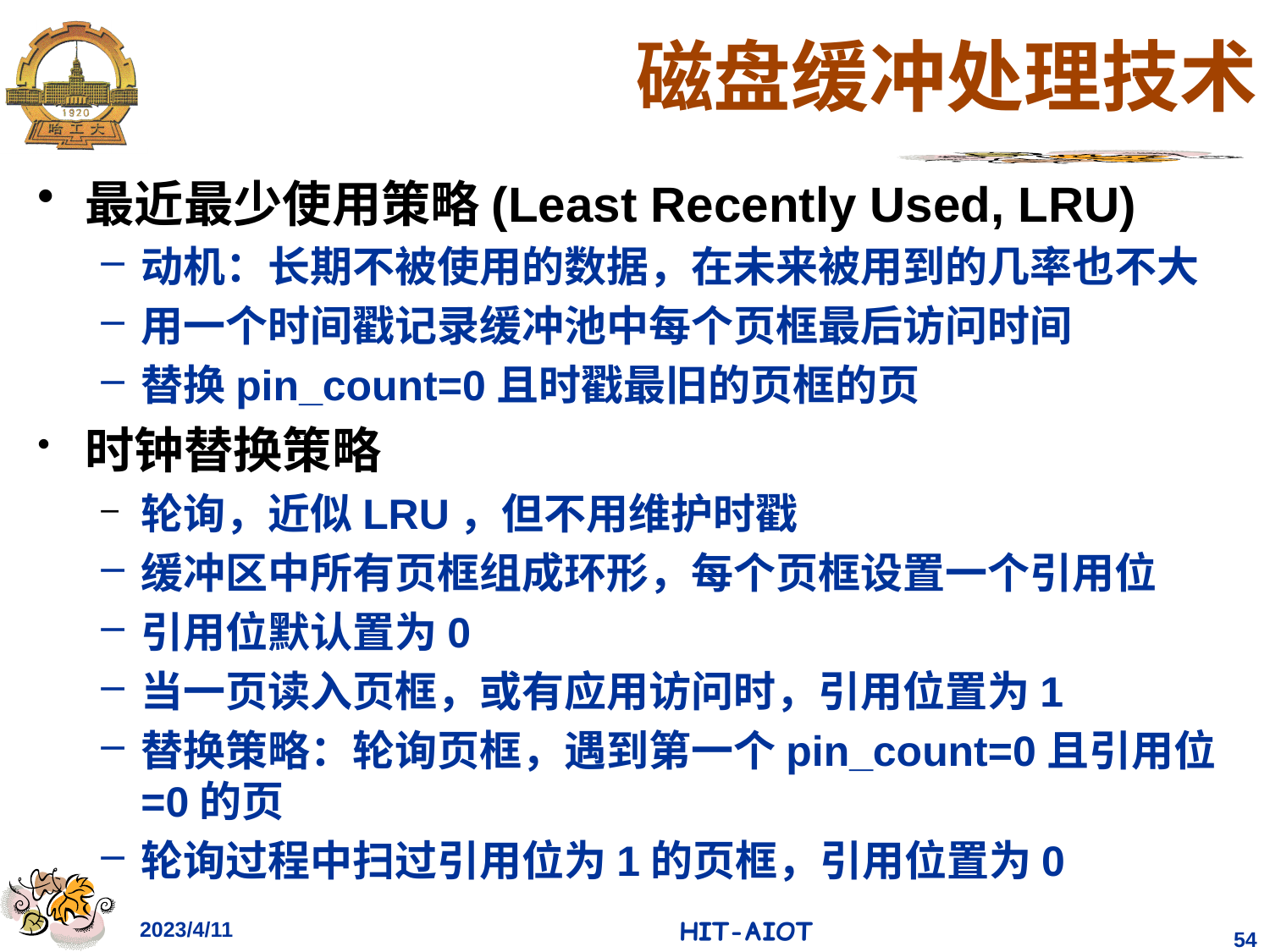

# 磁盘缓冲处理技术
最近最少使用策略(Least Recently Used, LRU)
动机：长期不被使用的数据，在未来被用到的几率也不大
用一个时间戳记录缓冲池中每个页框最后访问时间
替换pin_count=0且时戳最旧的页框的页
时钟替换策略
轮询，近似LRU，但不用维护时戳
缓冲区中所有页框组成环形，每个页框设置一个引用位
引用位默认置为0
当一页读入页框，或有应用访问时，引用位置为1
替换策略：轮询页框，遇到第一个pin_count=0且引用位=0的页
轮询过程中扫过引用位为1的页框，引用位置为0

2023/4/11
HIT-AIOT
54